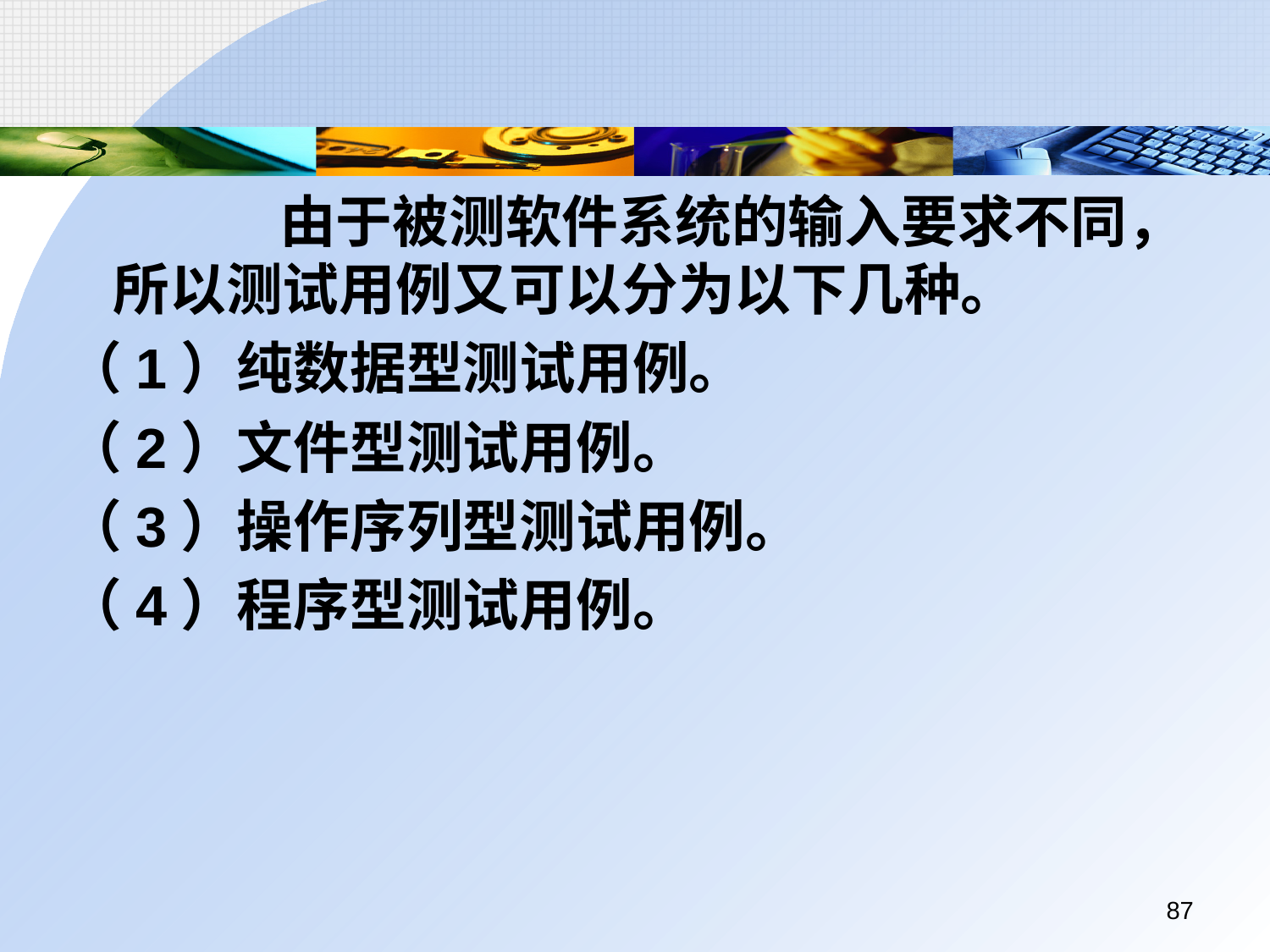

由于被测软件系统的输入要求不同，所以测试用例又可以分为以下几种。
（1）纯数据型测试用例。
（2）文件型测试用例。
（3）操作序列型测试用例。
（4）程序型测试用例。

87